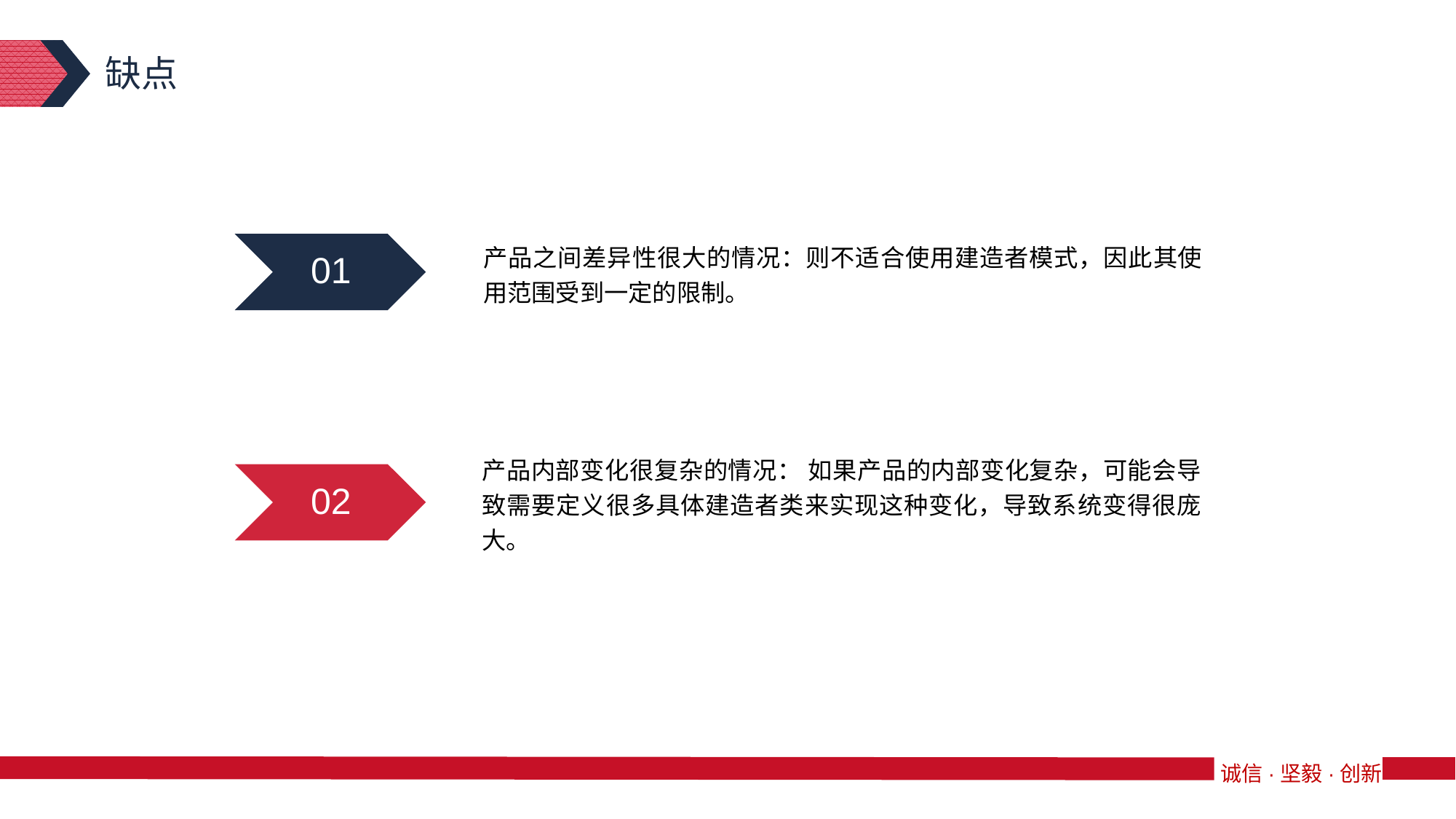

缺点
产品之间差异性很大的情况：则不适合使用建造者模式，因此其使用范围受到一定的限制。
01
产品内部变化很复杂的情况： 如果产品的内部变化复杂，可能会导致需要定义很多具体建造者类来实现这种变化，导致系统变得很庞大。
02
诚信·坚毅·创新